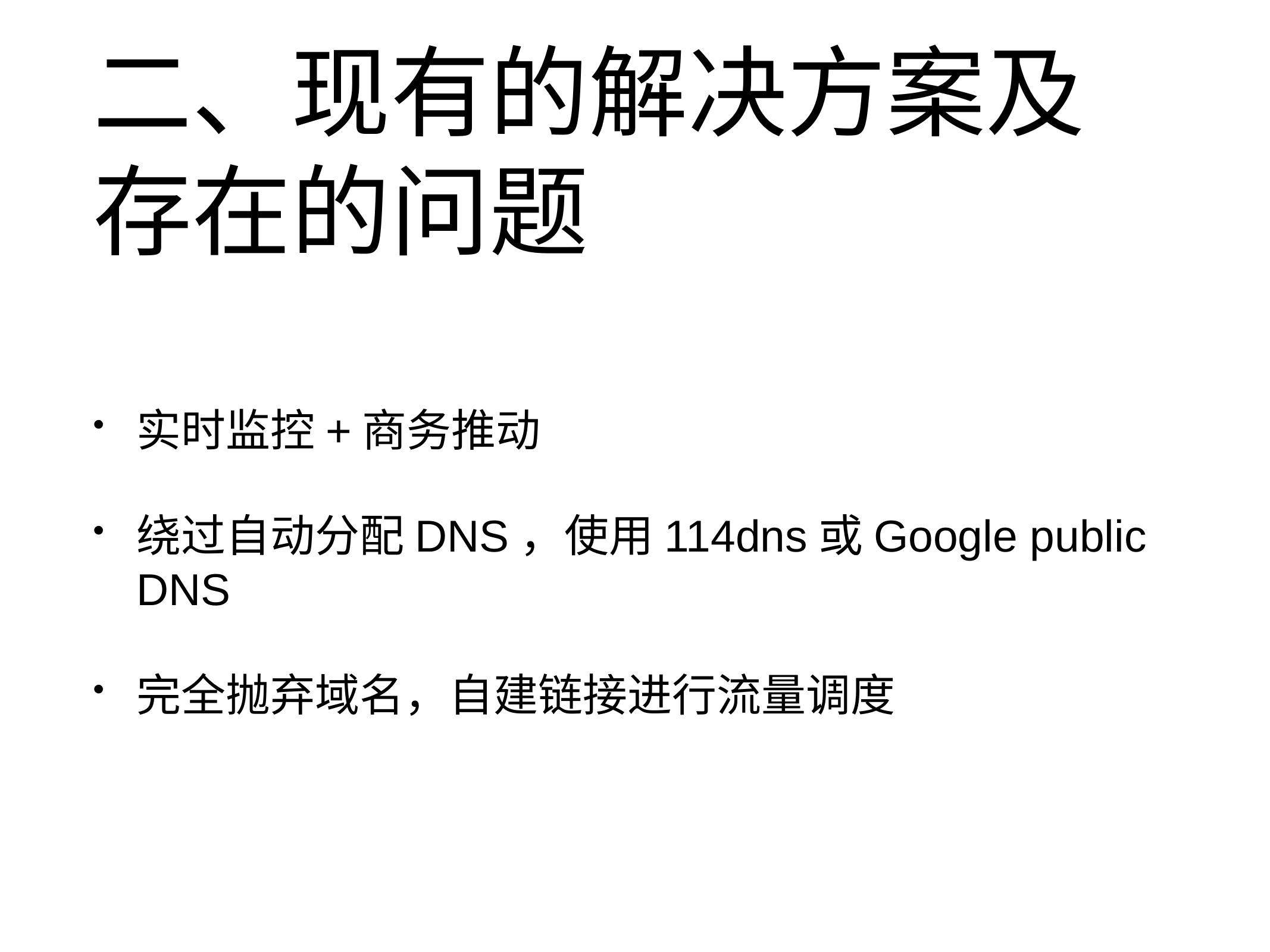

# 二、现有的解决方案及存在的问题
实时监控+商务推动
绕过自动分配DNS，使用114dns或Google public DNS
完全抛弃域名，自建链接进行流量调度